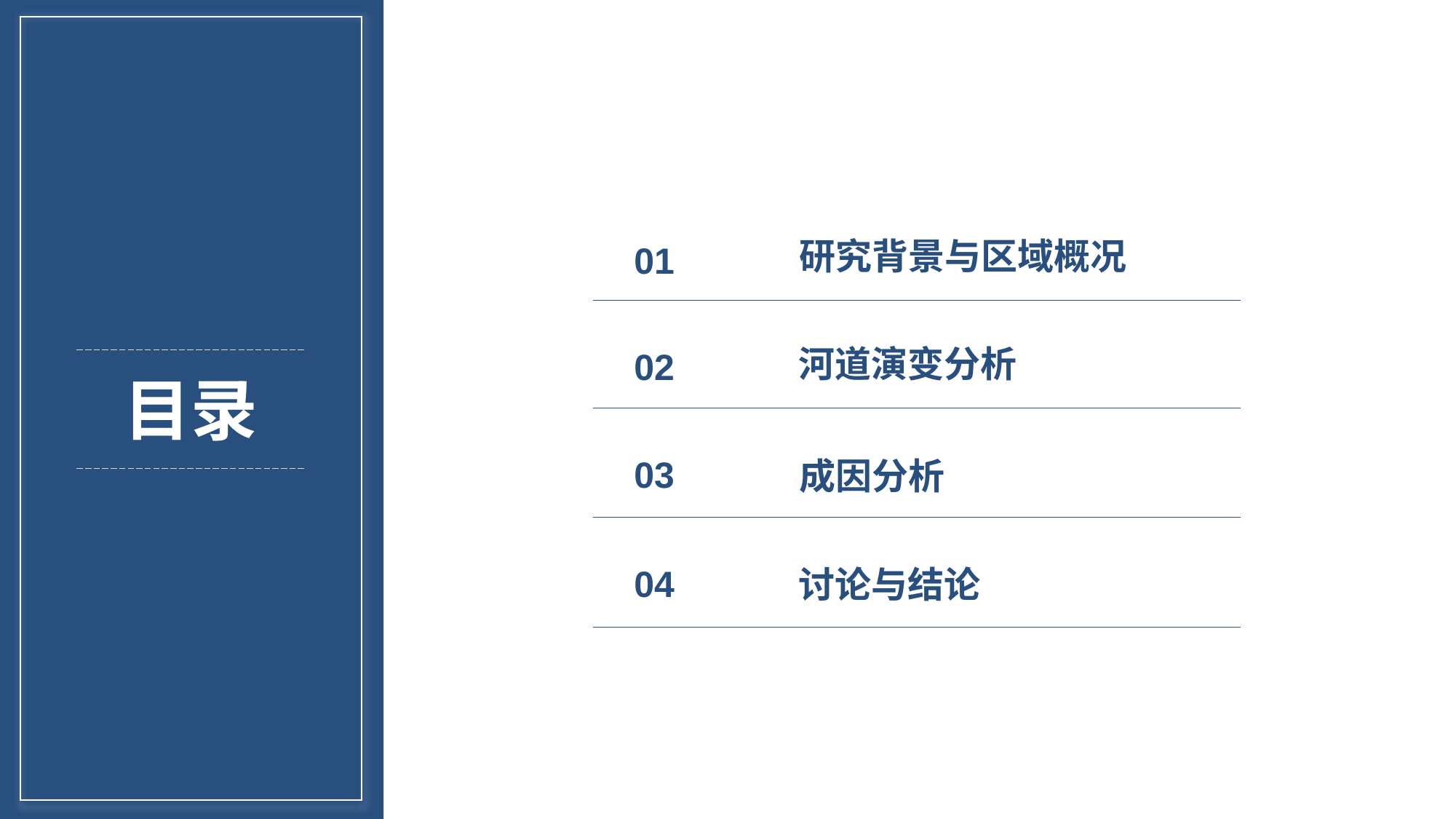

研究背景与区域概况
01
河道演变分析
02
目录
03
成因分析
04
讨论与结论